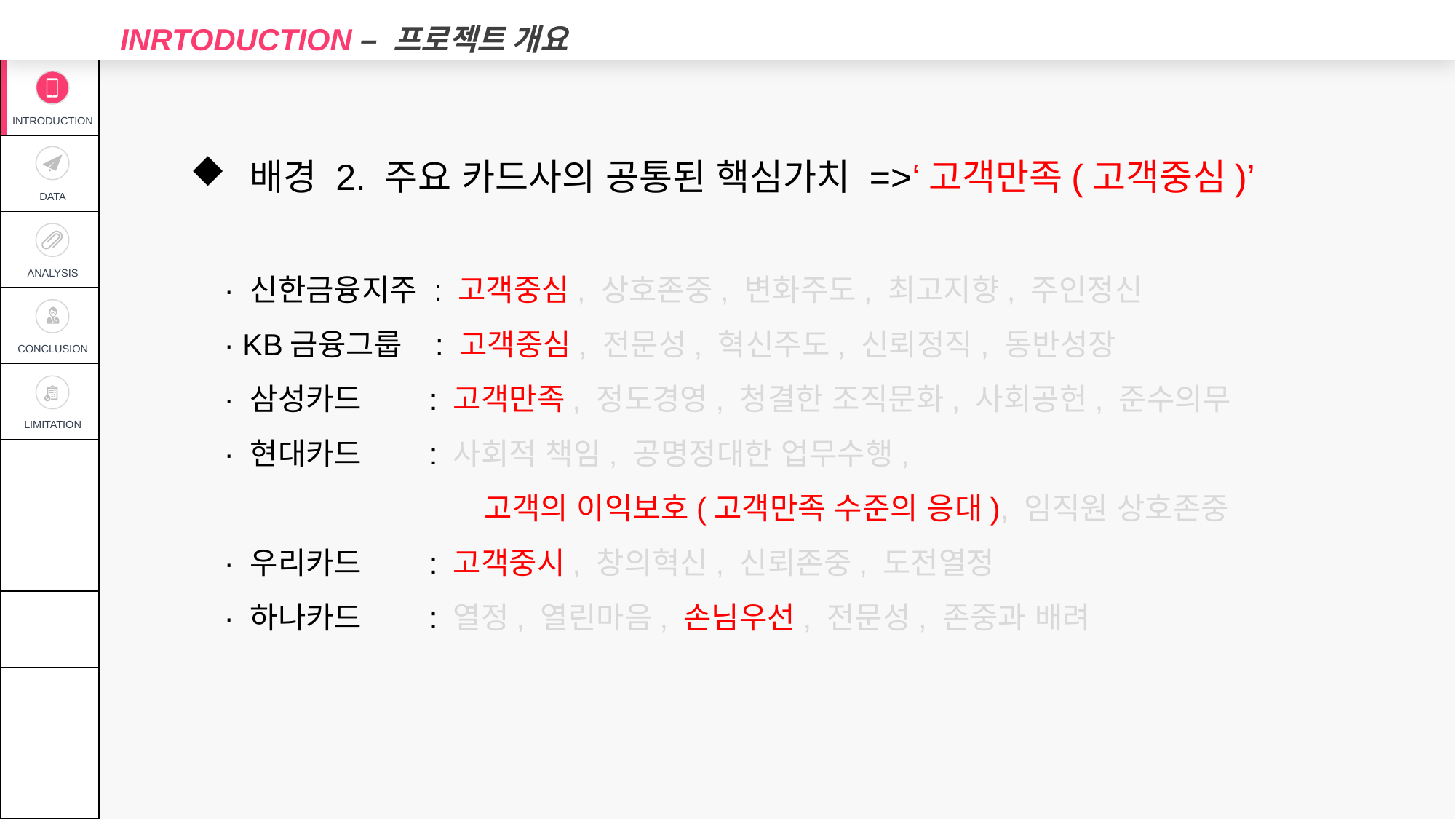

INRTODUCTION – 프로젝트 개요
|  | INTRODUCTION |
| --- | --- |
|  | DATA |
|  | ANALYSIS |
|  | CONCLUSION |
|  | LIMITATION |
|  |  |
|  |  |
|  |  |
|  |  |
|  |  |

 배경 2. 주요 카드사의 공통된 핵심가치 =>‘고객만족(고객중심)’

   · 신한금융지주 : 고객중심, 상호존중, 변화주도, 최고지향, 주인정신
   · KB금융그룹   : 고객중심, 전문성, 혁신주도, 신뢰정직, 동반성장
   · 삼성카드       : 고객만족, 정도경영, 청결한 조직문화, 사회공헌, 준수의무
   · 현대카드       : 사회적 책임, 공명정대한 업무수행,
		       고객의 이익보호(고객만족 수준의 응대), 임직원 상호존중
   · 우리카드       : 고객중시, 창의혁신, 신뢰존중, 도전열정
   · 하나카드       : 열정, 열린마음, 손님우선, 전문성, 존중과 배려